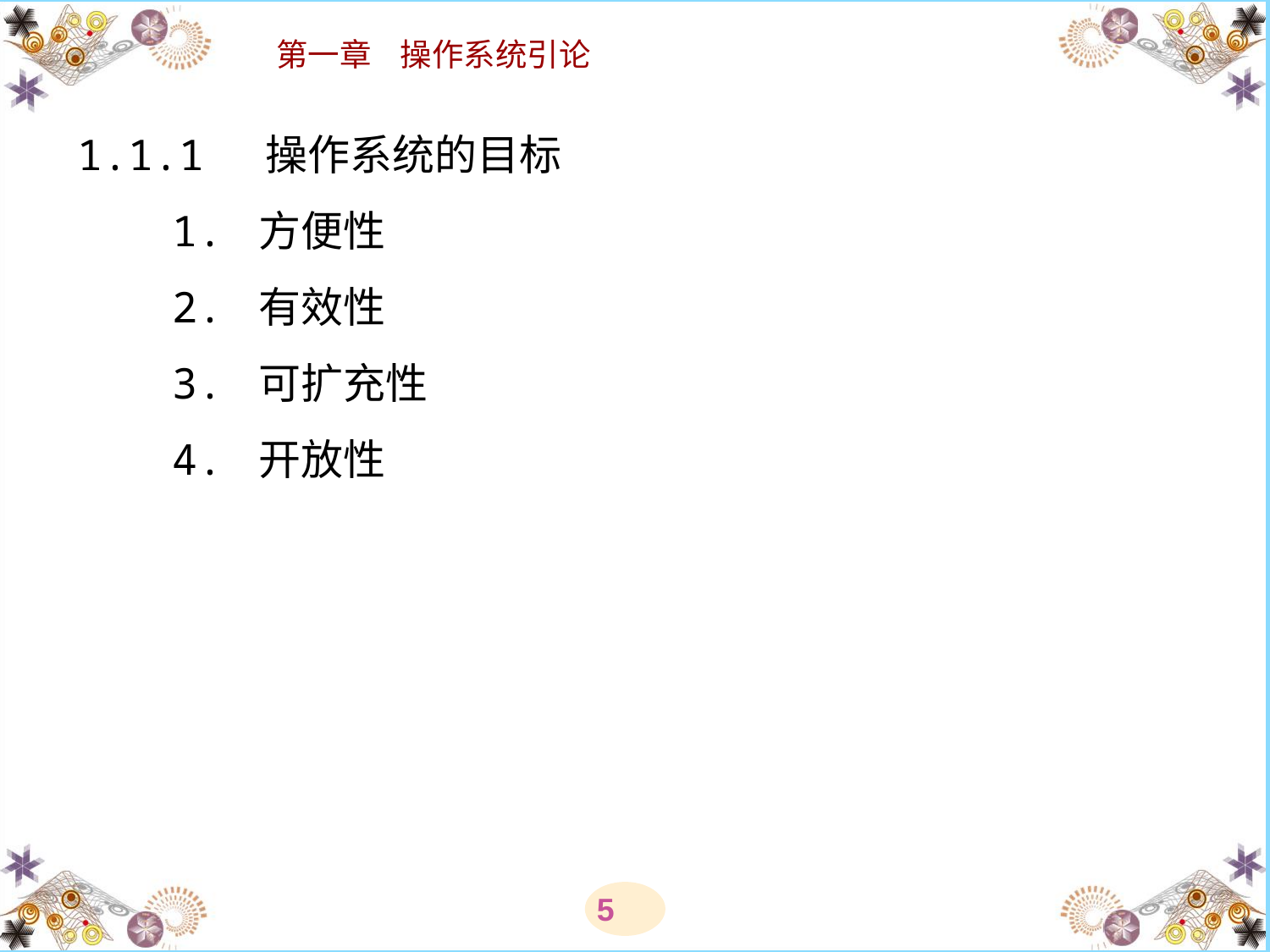

# 1.1.1  操作系统的目标 　　1. 方便性 　　2. 有效性 　　3. 可扩充性 　　4. 开放性